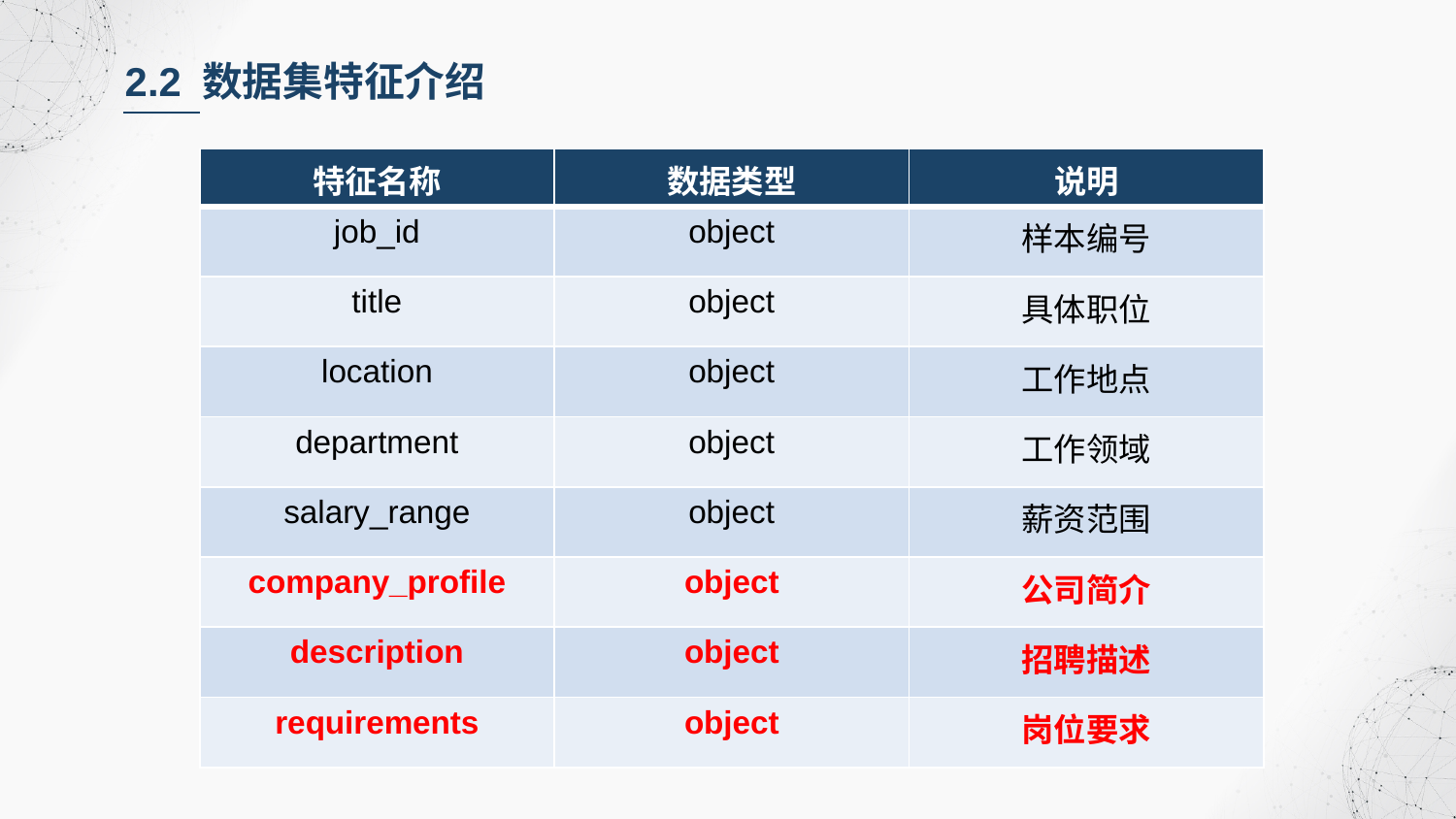

2.2 数据集特征介绍
| 特征名称 | 数据类型 | 说明 |
| --- | --- | --- |
| job\_id | object | 样本编号 |
| title | object | 具体职位 |
| location | object | 工作地点 |
| department | object | 工作领域 |
| salary\_range | object | 薪资范围 |
| company\_profile | object | 公司简介 |
| description | object | 招聘描述 |
| requirements | object | 岗位要求 |